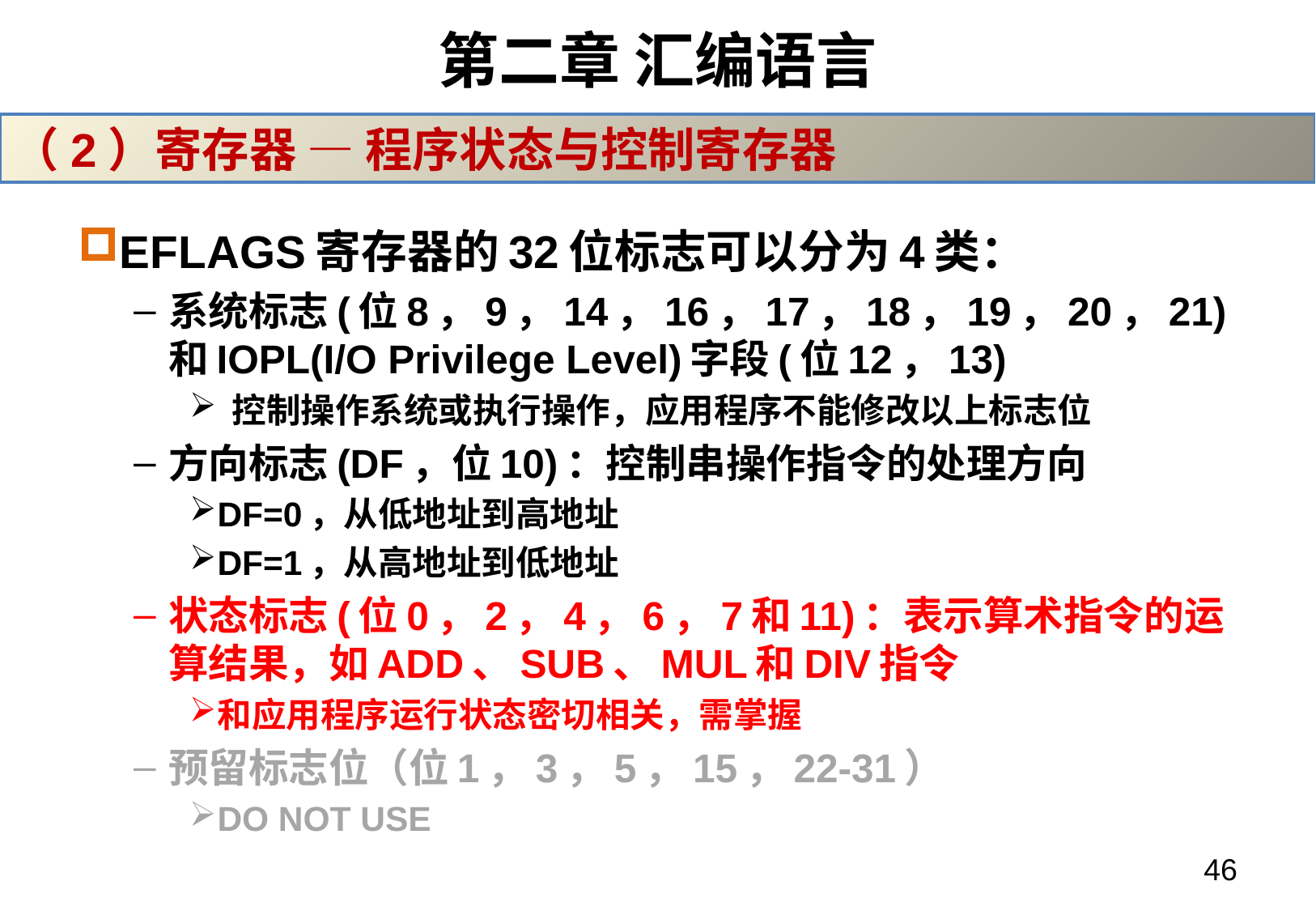

# 第二章 汇编语言
（2）寄存器 — 程序状态与控制寄存器
EFLAGS寄存器的32位标志可以分为4类：
系统标志(位8，9，14，16，17，18，19，20，21)和IOPL(I/O Privilege Level)字段(位12，13)
 控制操作系统或执行操作，应用程序不能修改以上标志位
方向标志(DF，位10)：控制串操作指令的处理方向
DF=0，从低地址到高地址
DF=1，从高地址到低地址
状态标志(位0，2，4，6，7和11)：表示算术指令的运算结果，如ADD、SUB、MUL和DIV指令
和应用程序运行状态密切相关，需掌握
预留标志位（位1，3，5，15，22-31）
DO NOT USE
46